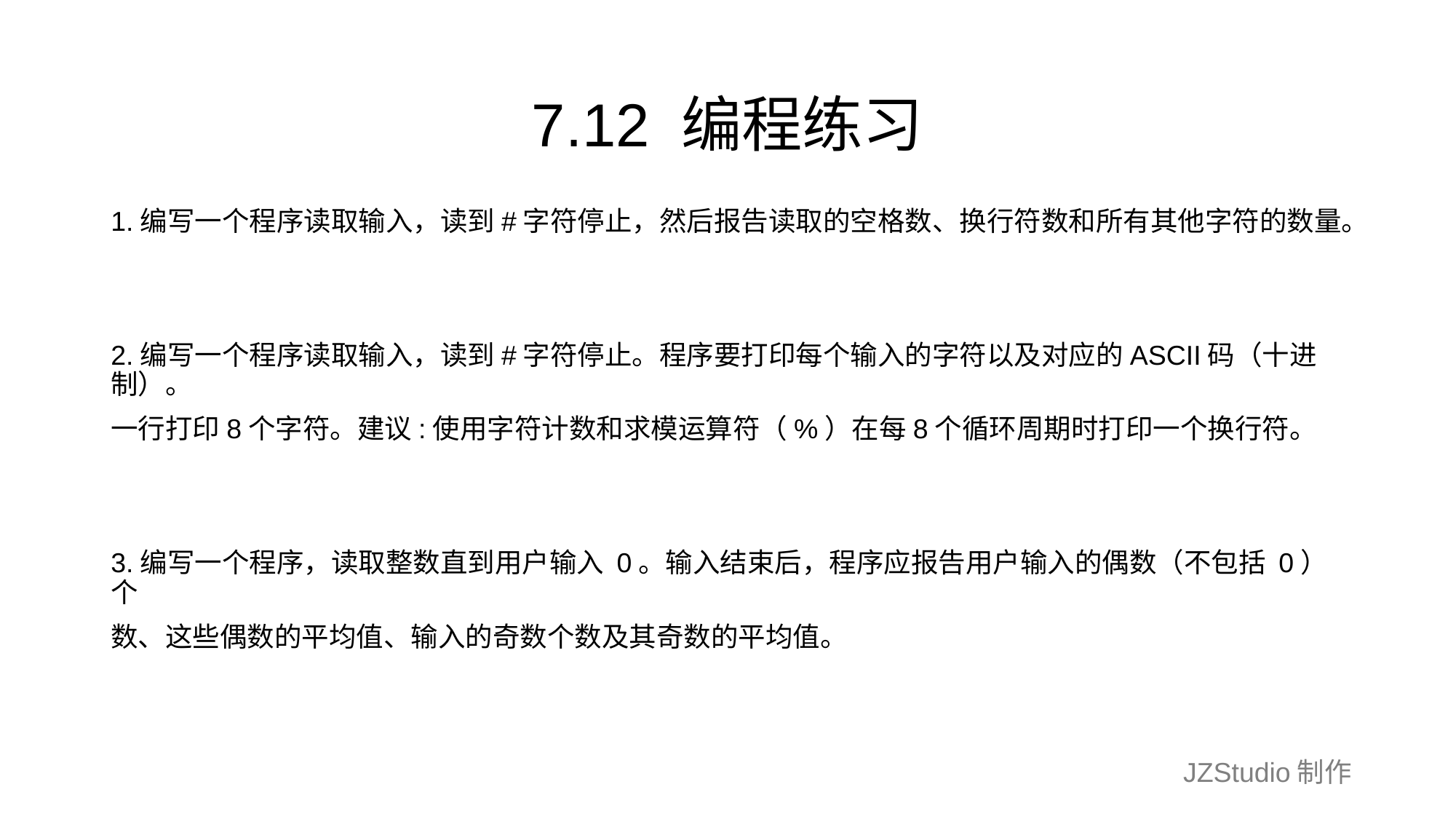

# 7.12 编程练习
1.编写一个程序读取输入，读到#字符停止，然后报告读取的空格数、换行符数和所有其他字符的数量。

2.编写一个程序读取输入，读到#字符停止。程序要打印每个输入的字符以及对应的ASCII码（十进制）。
一行打印8个字符。建议:使用字符计数和求模运算符（%）在每8个循环周期时打印一个换行符。

3.编写一个程序，读取整数直到用户输入 0。输入结束后，程序应报告用户输入的偶数（不包括 0）个
数、这些偶数的平均值、输入的奇数个数及其奇数的平均值。